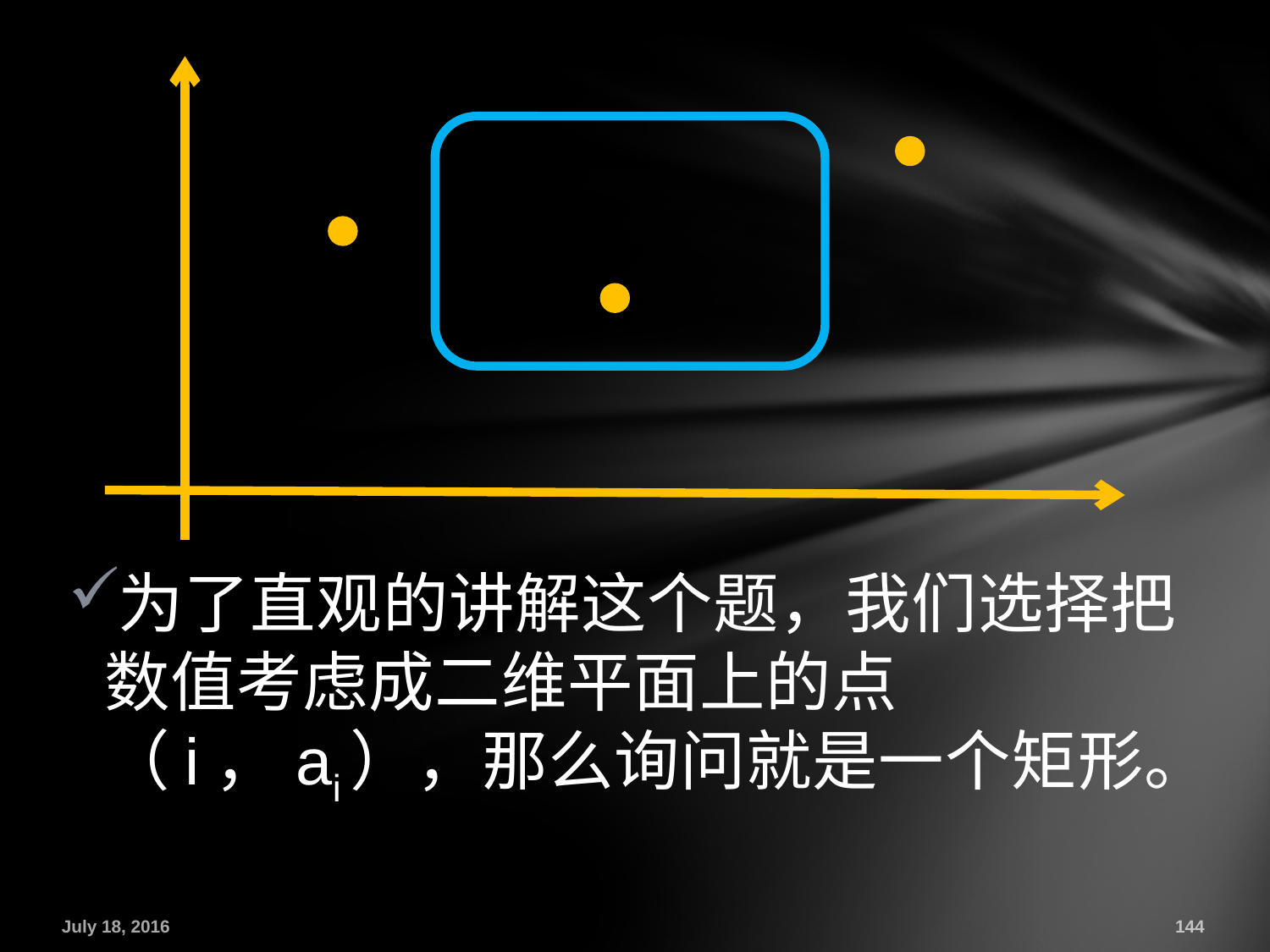

为了直观的讲解这个题，我们选择把数值考虑成二维平面上的点（i，ai），那么询问就是一个矩形。
July 18, 2016

144